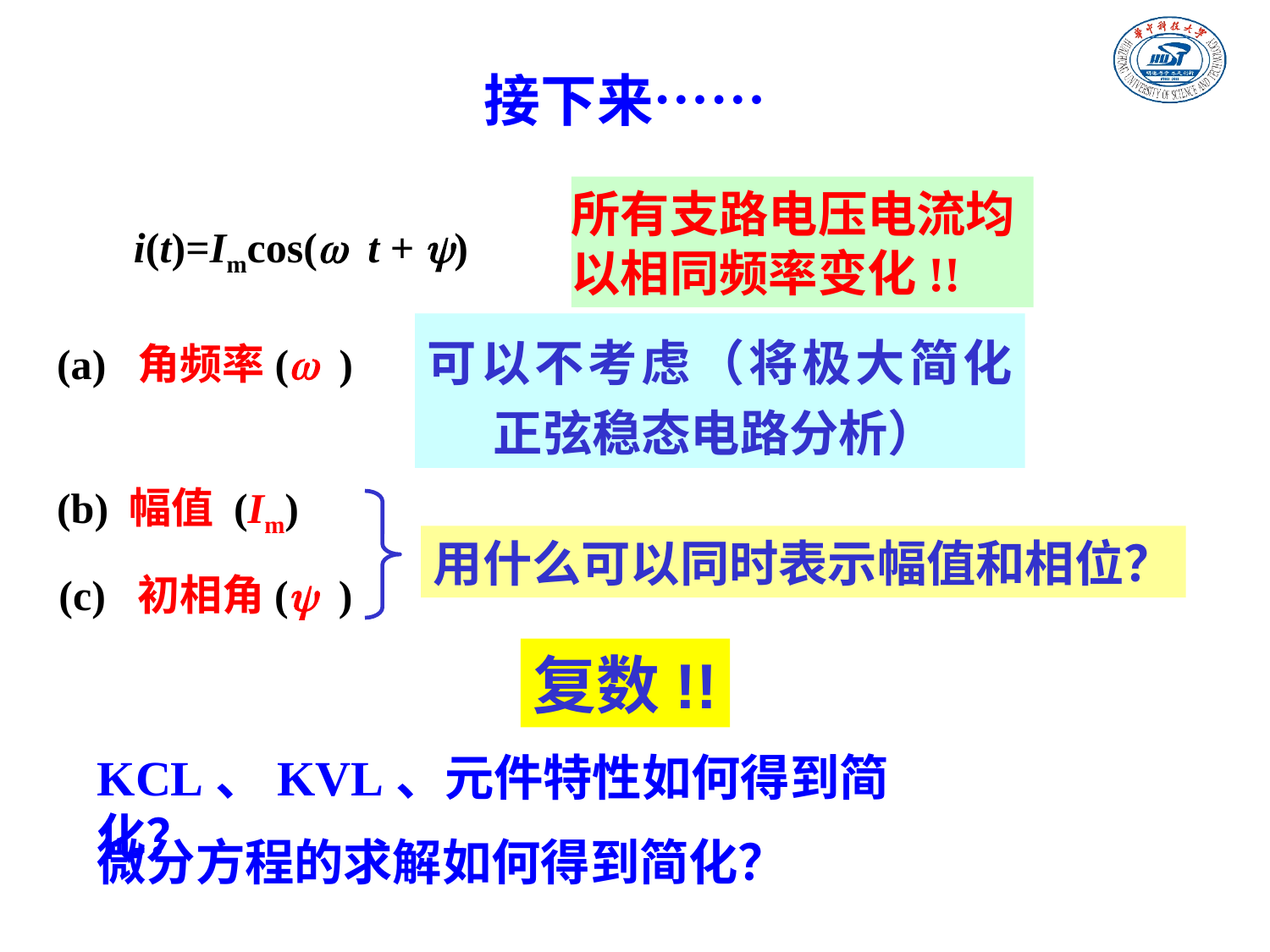

接下来……
所有支路电压电流均以相同频率变化!!
i(t)=Imcos(ω t + ψ)
可以不考虑（将极大简化正弦稳态电路分析）
(a) 角频率(ω )
(b) 幅值 (Im)

用什么可以同时表示幅值和相位？
(c)  初相角(ψ )
复数!!
KCL、KVL、元件特性如何得到简化？
微分方程的求解如何得到简化？